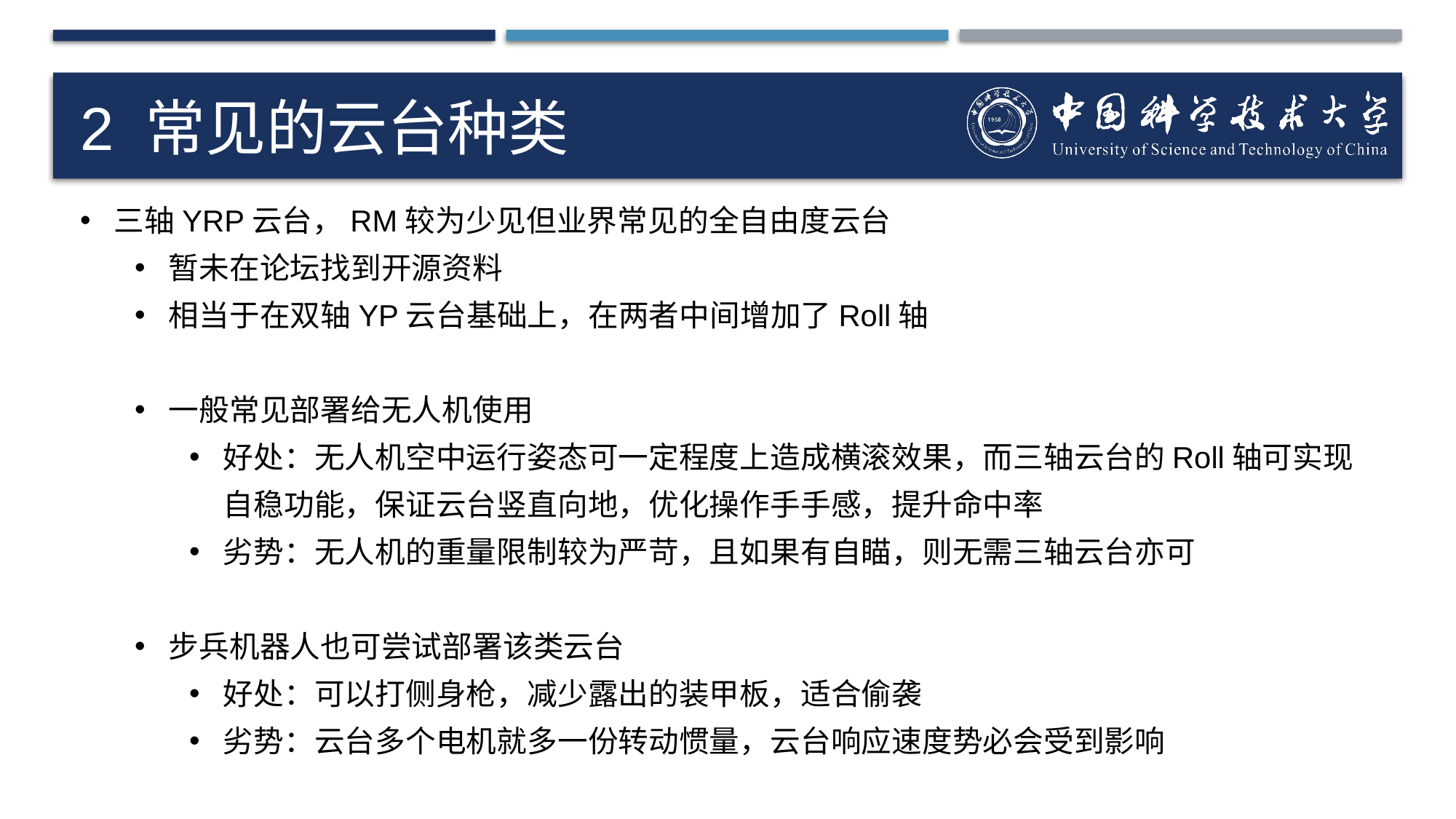

# 2 常见的云台种类
三轴YRP云台，RM较为少见但业界常见的全自由度云台
暂未在论坛找到开源资料
相当于在双轴YP云台基础上，在两者中间增加了Roll轴

一般常见部署给无人机使用
好处：无人机空中运行姿态可一定程度上造成横滚效果，而三轴云台的Roll轴可实现自稳功能，保证云台竖直向地，优化操作手手感，提升命中率
劣势：无人机的重量限制较为严苛，且如果有自瞄，则无需三轴云台亦可

步兵机器人也可尝试部署该类云台
好处：可以打侧身枪，减少露出的装甲板，适合偷袭
劣势：云台多个电机就多一份转动惯量，云台响应速度势必会受到影响